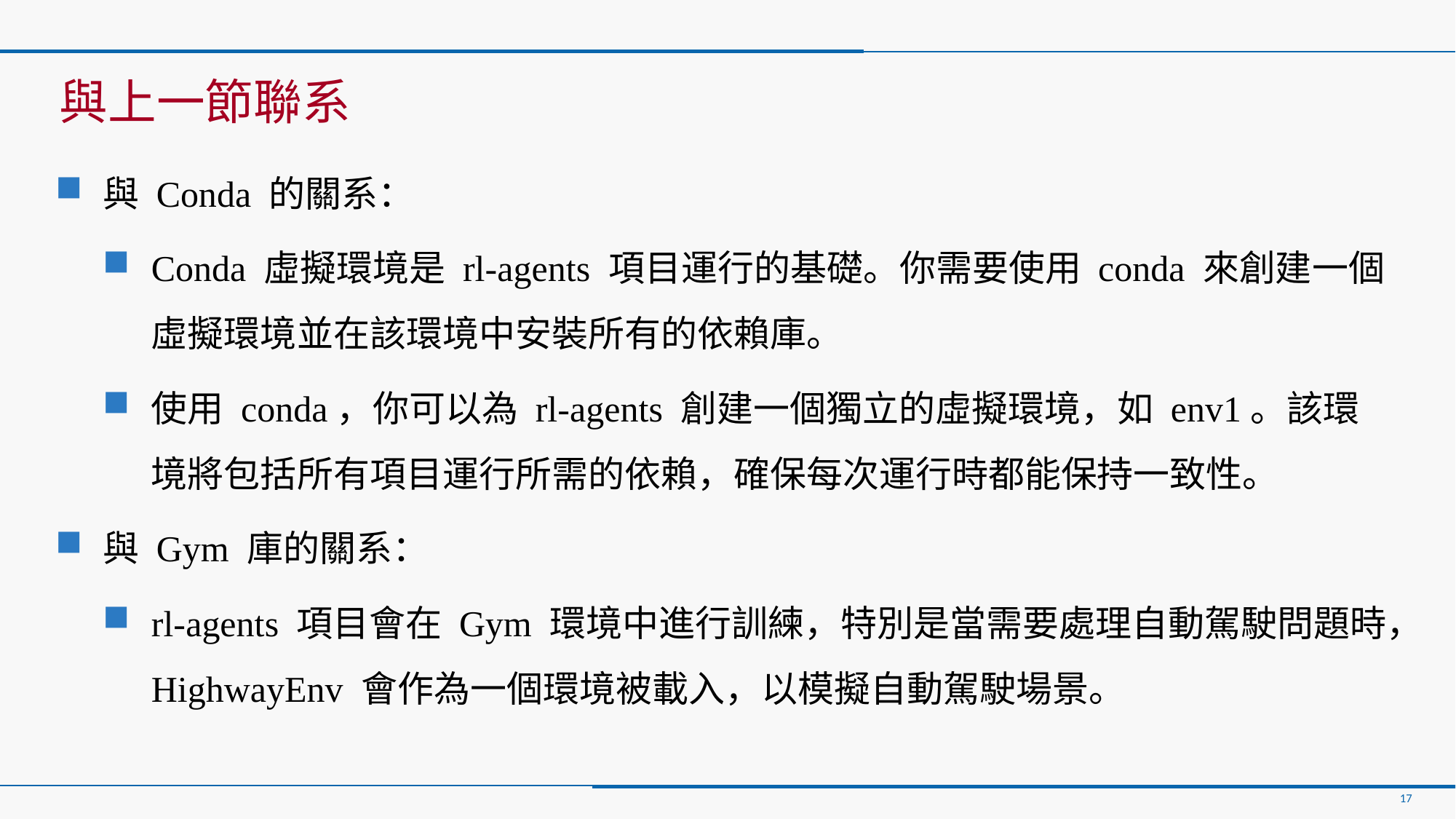

與上一節聯系
與 Conda 的關系：
Conda 虛擬環境是 rl-agents 項目運行的基礎。你需要使用 conda 來創建一個虛擬環境並在該環境中安裝所有的依賴庫。
使用 conda，你可以為 rl-agents 創建一個獨立的虛擬環境，如 env1。該環境將包括所有項目運行所需的依賴，確保每次運行時都能保持一致性。
與 Gym 庫的關系：
rl-agents 項目會在 Gym 環境中進行訓練，特別是當需要處理自動駕駛問題時，HighwayEnv 會作為一個環境被載入，以模擬自動駕駛場景。

17